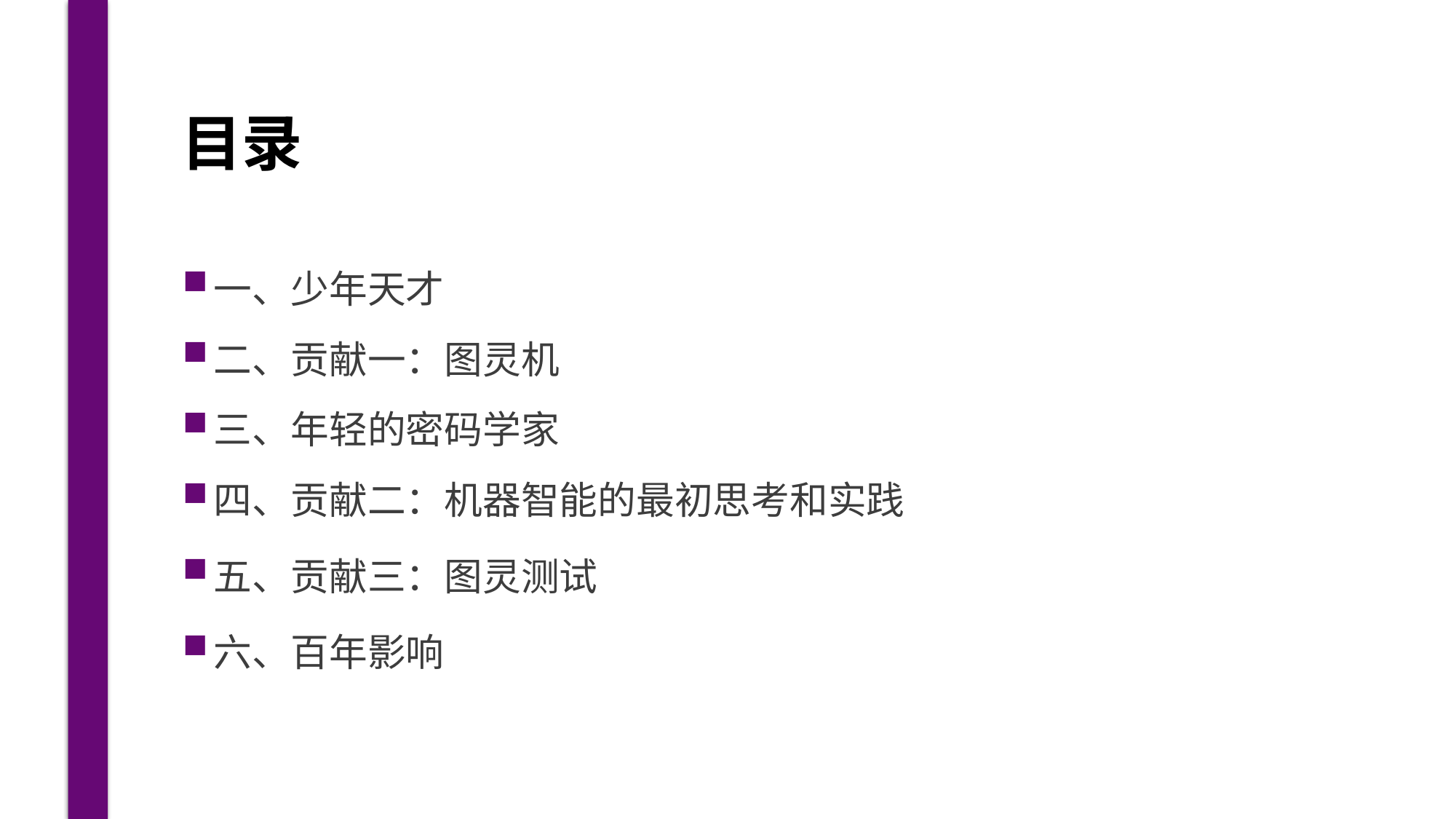

# 目录
一、少年天才
二、贡献一：图灵机
三、年轻的密码学家
四、贡献二：机器智能的最初思考和实践
五、贡献三：图灵测试
六、百年影响